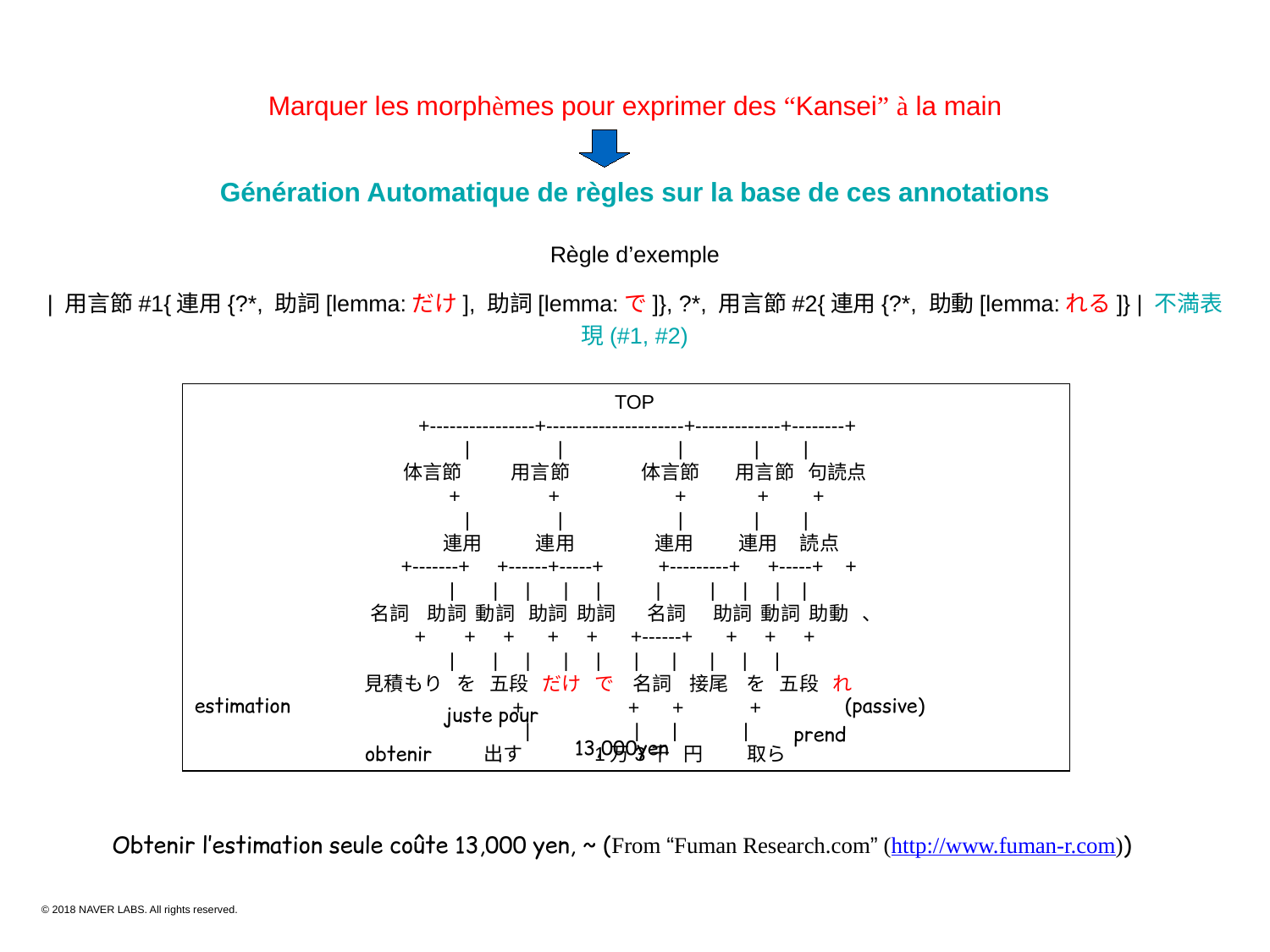

# Extraire des expressions négative ou “Kansei”
Marquer les morphèmes pour exprimer des “Kansei” à la main

Génération Automatique de règles sur la base de ces annotations

Règle d’exemple
| 用言節#1{連用{?*, 助詞[lemma:だけ], 助詞[lemma:で]}, ?*, 用言節#2{連用{?*, 助動[lemma:れる]} | 不満表現(#1, #2)
                                     TOP
       +----------------+---------------------+-------------+--------+
       |                |                     |             |        |
    体言節           用言節                体言節        用言節   句読点
       +                +                     +             +        +
       |                |                     |             |        |
      連用            連用                  連用          連用     読点
    +-------+     +------+-----+          +---------+     +-----+    +
    |       |     |      |     |          |         |     |     |    |
  名詞    助詞  動詞   助詞  助詞       名詞      助詞  動詞  助動   、
    +       +     +      +     +      +------+      +     +     +
    |       |     |      |     |      |      |      |     |     |
見積もり   を   五段   だけ   で    名詞    接尾    を   五段   れ
                  +                   +      +            +
                  |                   |      |            |
                出す               1万3千   円          取ら
estimation
(passive)
juste pour
prend
13,000yen
obtenir
Obtenir l’estimation seule coûte 13,000 yen, ~ (From “Fuman Research.com” (http://www.fuman-r.com))
18